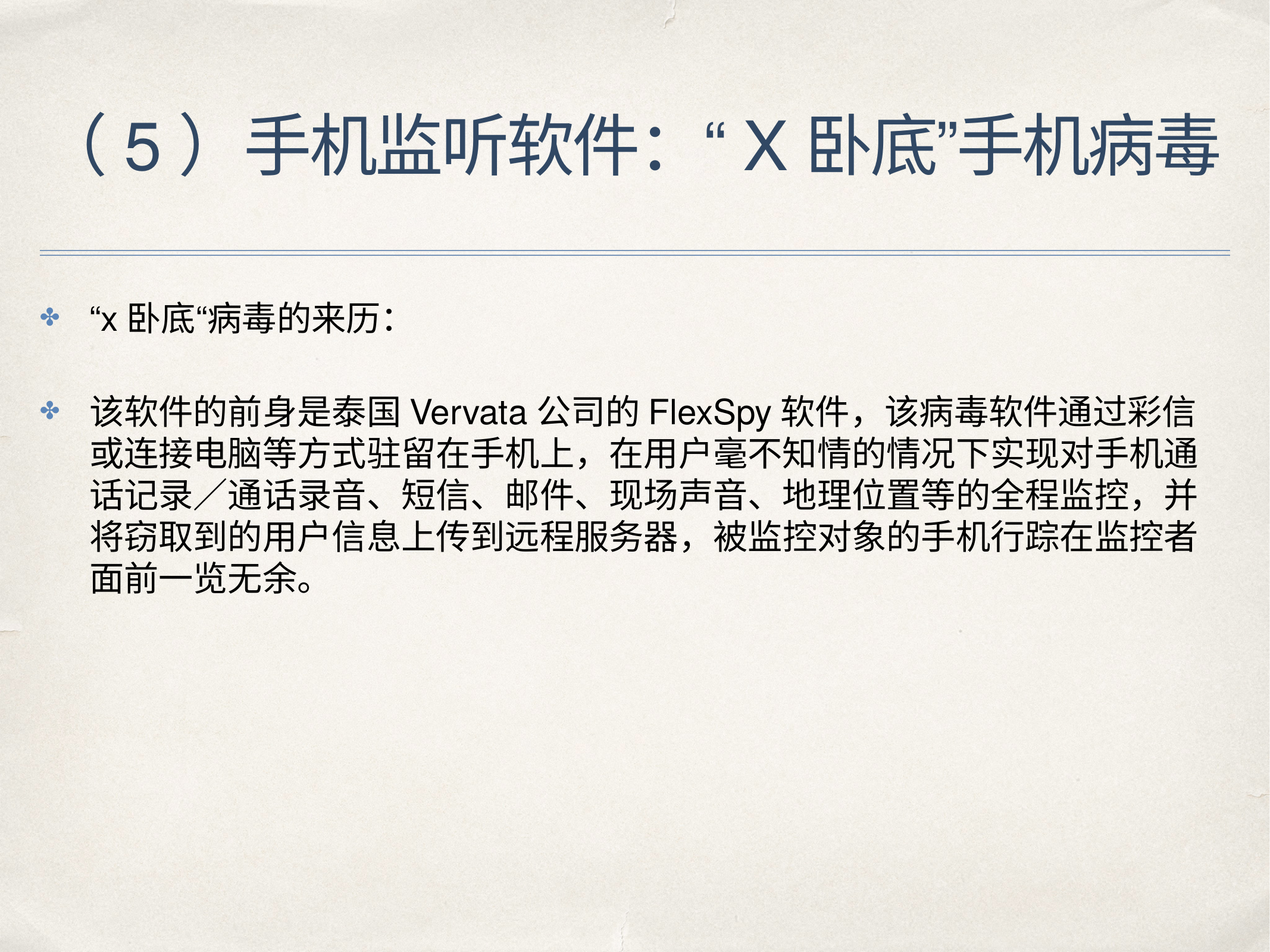

25
# （5）手机监听软件：“X卧底”手机病毒
“x卧底“病毒的来历：
该软件的前身是泰国Vervata公司的FlexSpy软件，该病毒软件通过彩信或连接电脑等方式驻留在手机上，在用户毫不知情的情况下实现对手机通话记录／通话录音、短信、邮件、现场声音、地理位置等的全程监控，并将窃取到的用户信息上传到远程服务器，被监控对象的手机行踪在监控者面前一览无余。